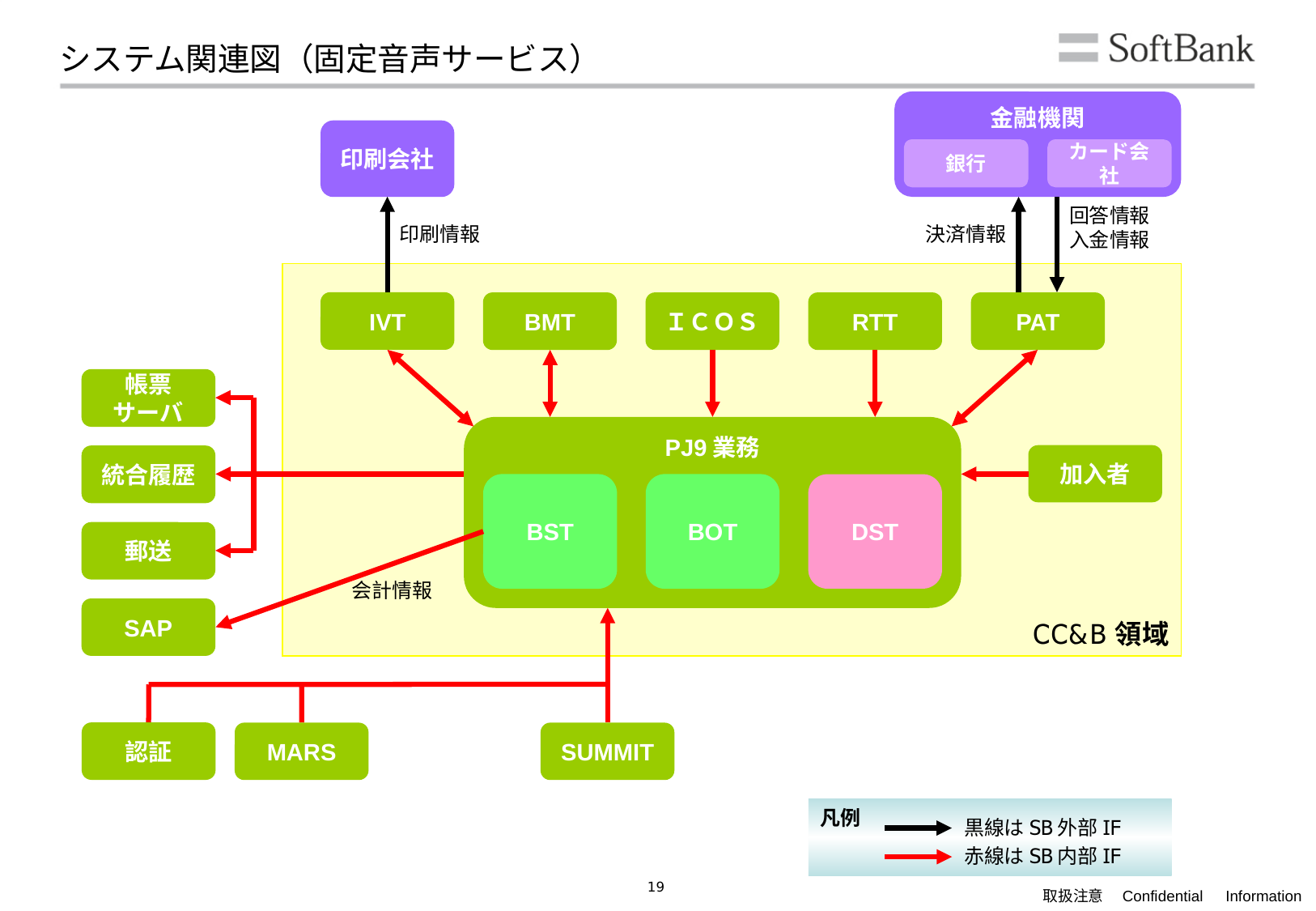

# システム関連図（固定音声サービス）
金融機関
印刷会社
銀行
カード会社
回答情報
入金情報
印刷情報
決済情報
CC&B領域
IVT
BMT
ＩＣＯＳ
RTT
PAT
帳票
サーバ
PJ9業務
加入者
統合履歴
BST
BOT
DST
郵送
会計情報
SAP
認証
MARS
SUMMIT
凡例
黒線はSB外部IF
赤線はSB内部IF